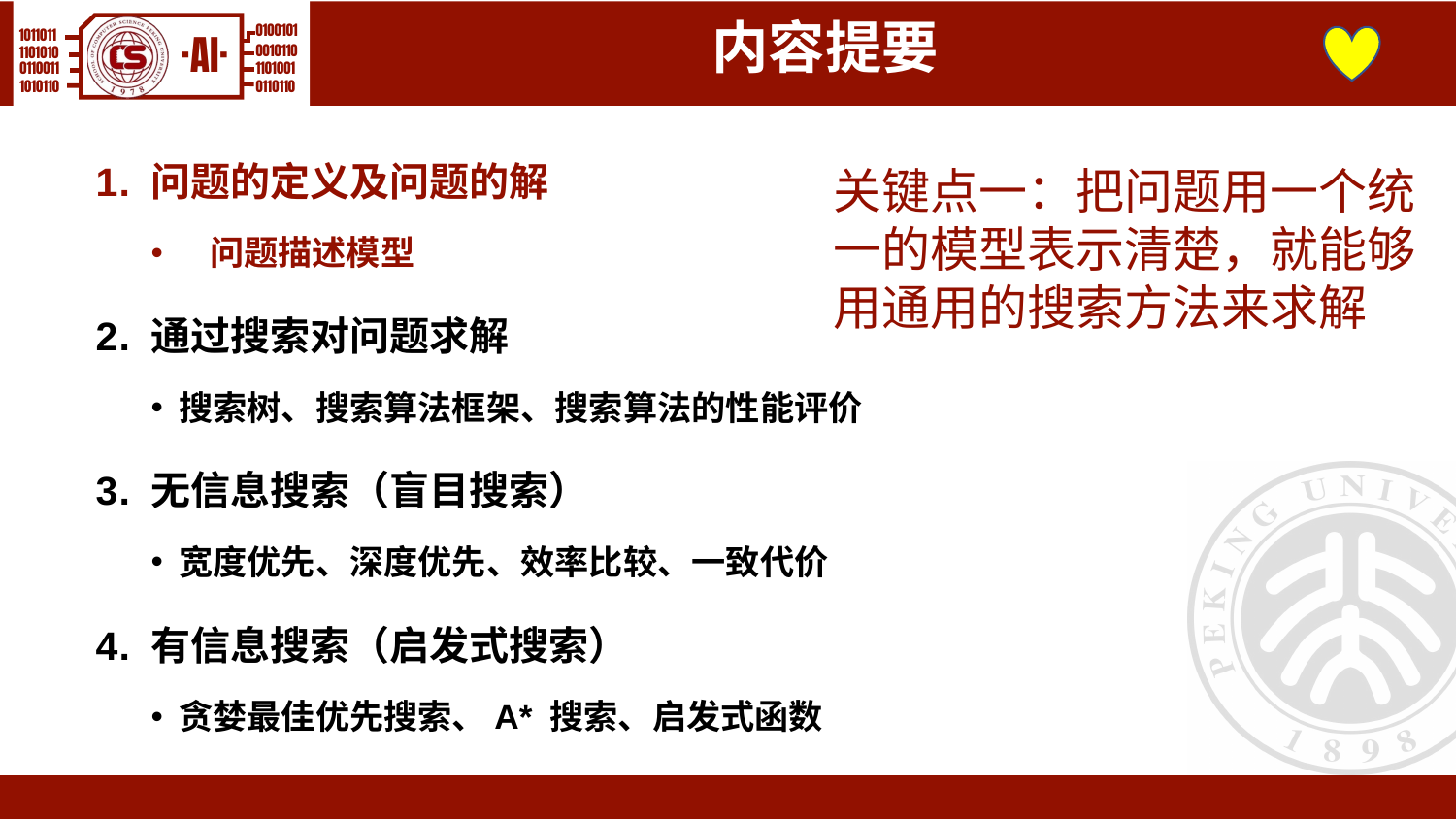

# 内容提要

问题的定义及问题的解
   问题描述模型
通过搜索对问题求解
搜索树、搜索算法框架、搜索算法的性能评价
无信息搜索（盲目搜索）
宽度优先、深度优先、效率比较、一致代价
有信息搜索（启发式搜索）
贪婪最佳优先搜索、A* 搜索、启发式函数

关键点一：把问题用一个统一的模型表示清楚，就能够用通用的搜索方法来求解